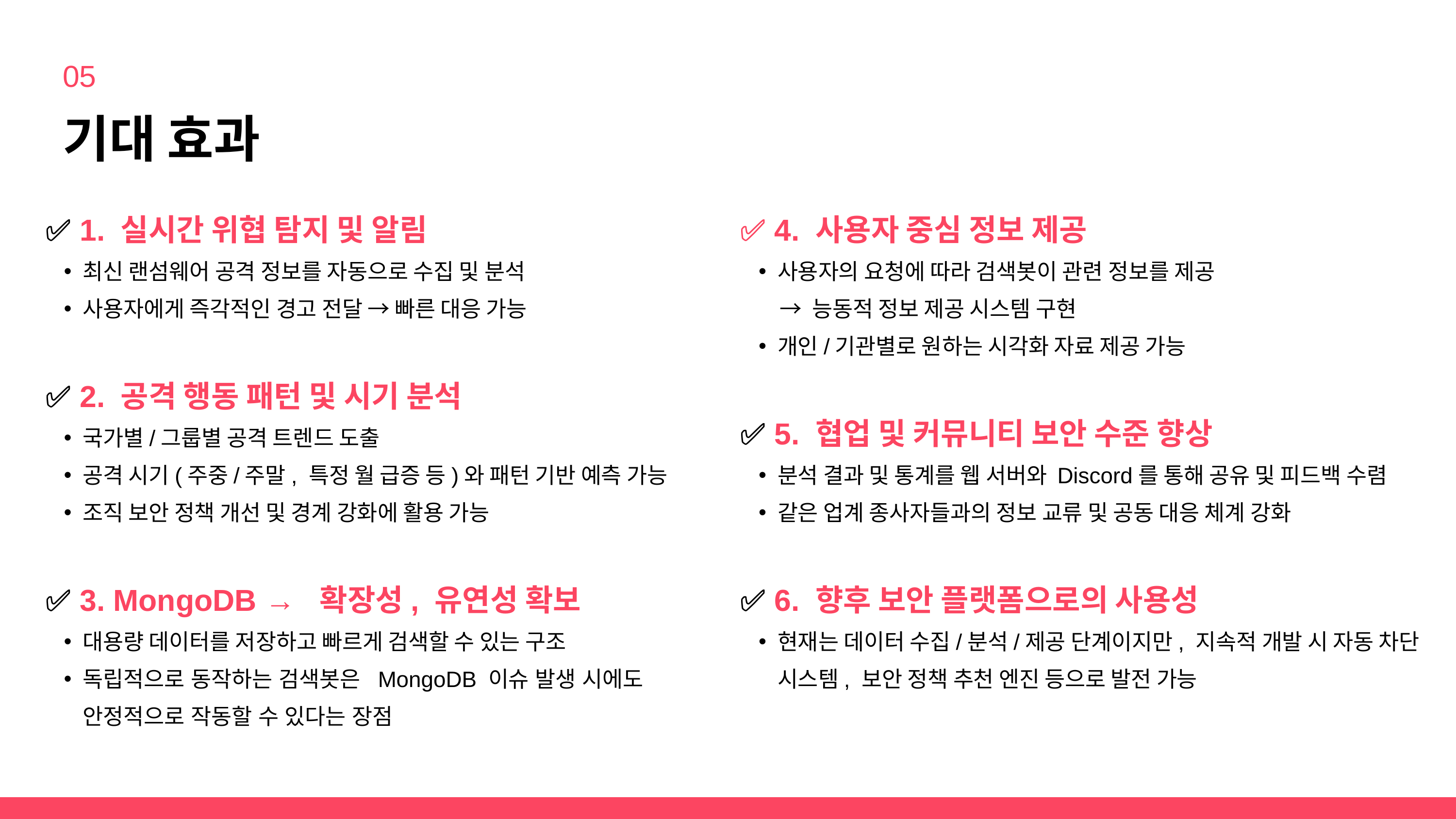

05
기대 효과
✅ 1. 실시간 위협 탐지 및 알림
최신 랜섬웨어 공격 정보를 자동으로 수집 및 분석
사용자에게 즉각적인 경고 전달 → 빠른 대응 가능

✅ 2. 공격 행동 패턴 및 시기 분석
국가별/그룹별 공격 트렌드 도출
공격 시기(주중/주말, 특정 월 급증 등)와 패턴 기반 예측 가능
조직 보안 정책 개선 및 경계 강화에 활용 가능

✅ 3. MongoDB →  확장성, 유연성 확보
대용량 데이터를 저장하고 빠르게 검색할 수 있는 구조
독립적으로 동작하는 검색봇은  MongoDB 이슈 발생 시에도 안정적으로 작동할 수 있다는 장점

✅ 4. 사용자 중심 정보 제공
사용자의 요청에 따라 검색봇이 관련 정보를 제공
        → 능동적 정보 제공 시스템 구현
개인/기관별로 원하는 시각화 자료 제공 가능

✅ 5. 협업 및 커뮤니티 보안 수준 향상
분석 결과 및 통계를 웹 서버와 Discord를 통해 공유 및 피드백 수렴
같은 업계 종사자들과의 정보 교류 및 공동 대응 체계 강화

✅ 6. 향후 보안 플랫폼으로의 사용성
현재는 데이터 수집/분석/제공 단계이지만, 지속적 개발 시 자동 차단 시스템, 보안 정책 추천 엔진 등으로 발전 가능